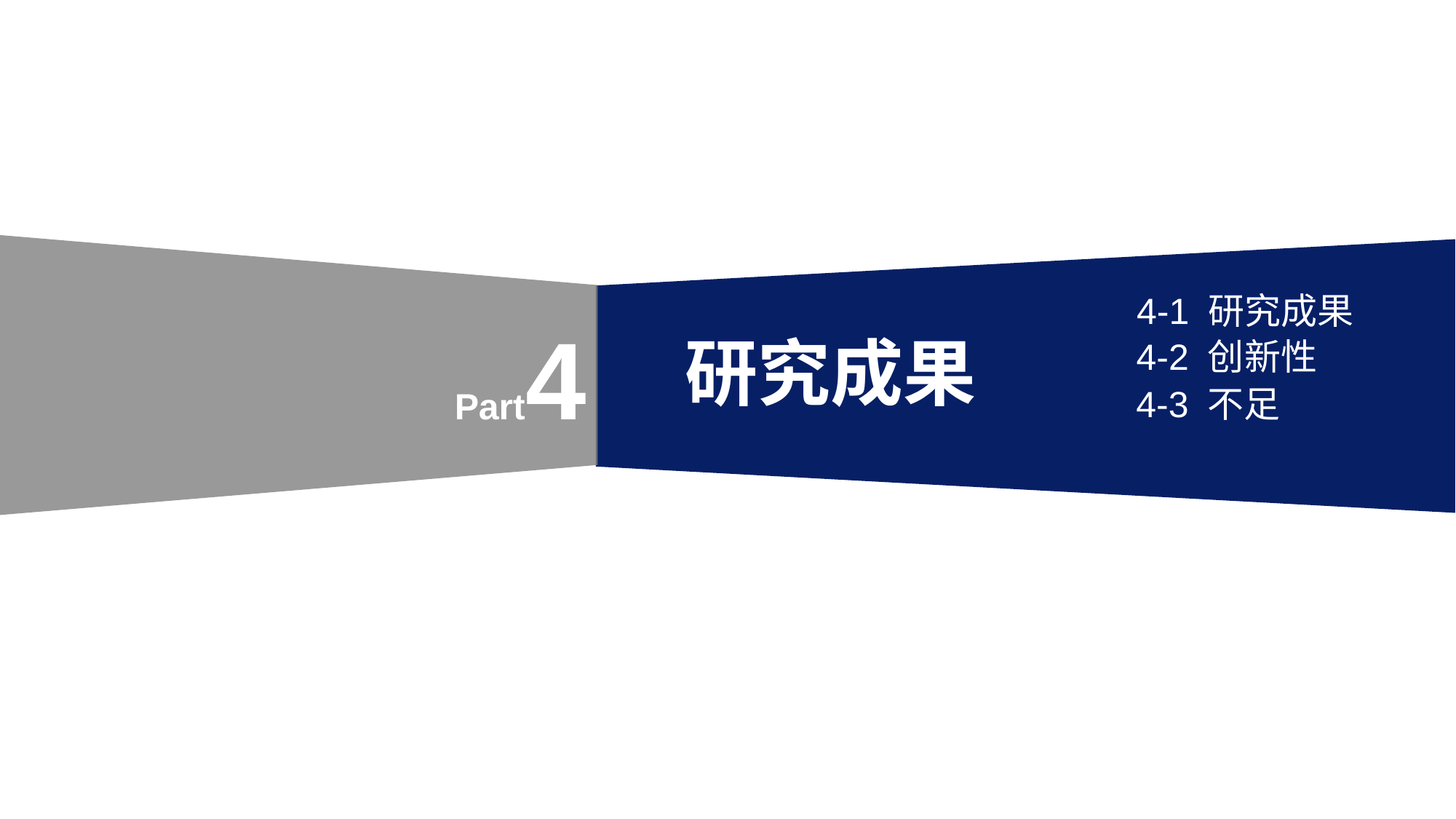

4-1 研究成果
4-2 创新性
4-3 不足
Part4
研究成果